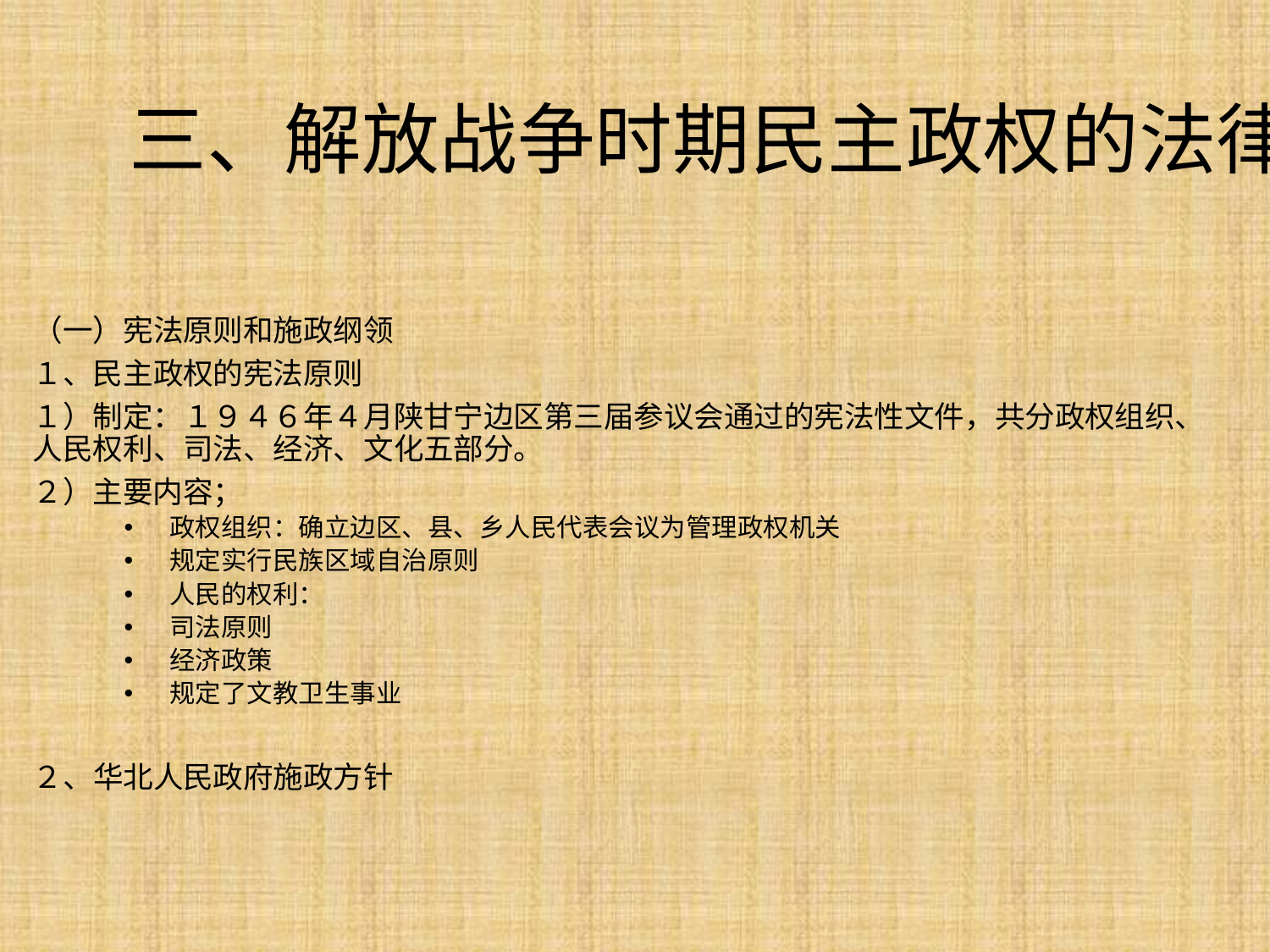

# 三、解放战争时期民主政权的法律制度
（一）宪法原则和施政纲领
１、民主政权的宪法原则
１）制定：１９４６年４月陕甘宁边区第三届参议会通过的宪法性文件，共分政权组织、人民权利、司法、经济、文化五部分。
２）主要内容；
政权组织：确立边区、县、乡人民代表会议为管理政权机关
规定实行民族区域自治原则
人民的权利：
司法原则
经济政策
规定了文教卫生事业

２、华北人民政府施政方针